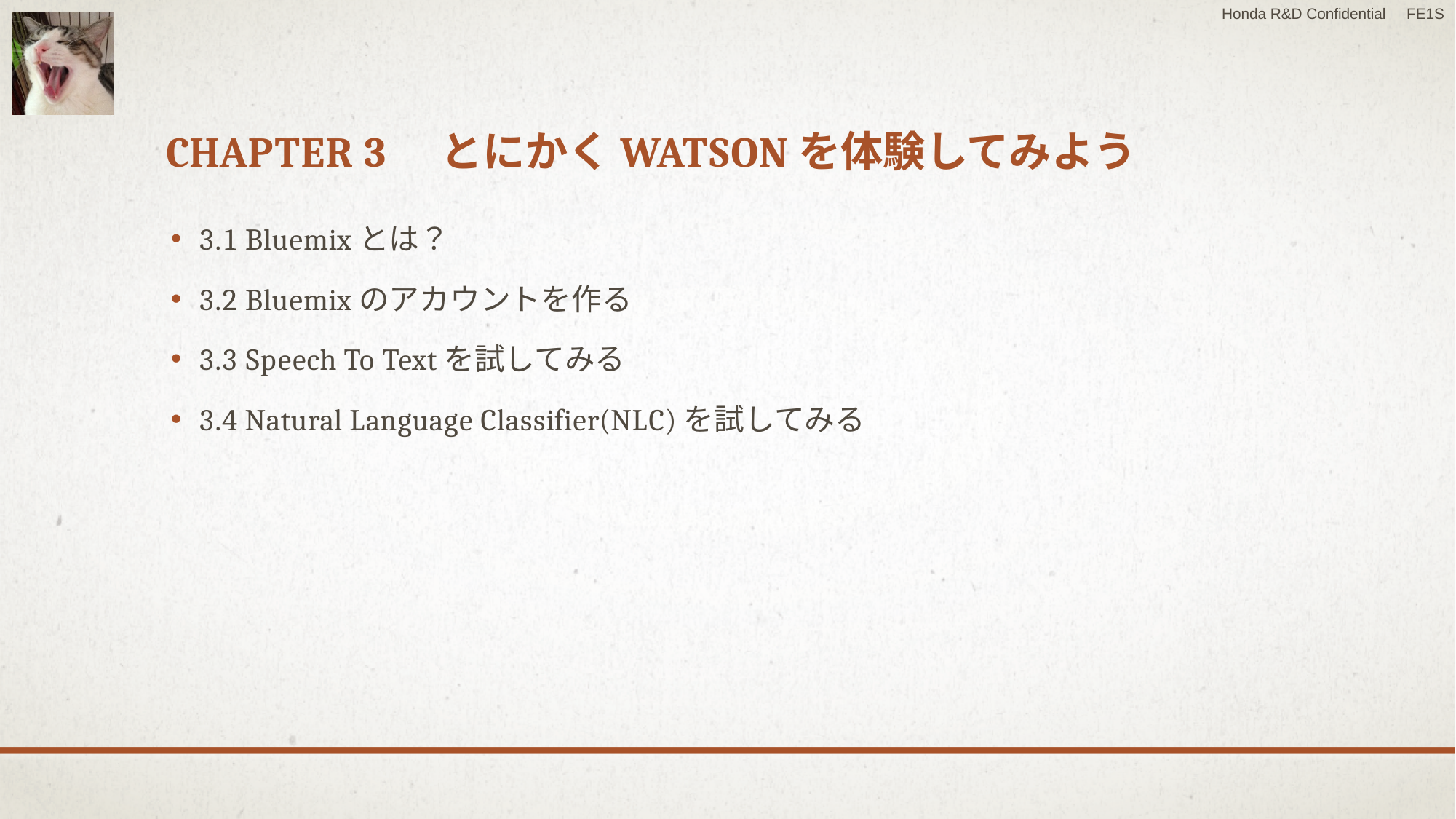

Honda R&D Confidential     FE1S
# Chapter 3　とにかくWatsonを体験してみよう
3.1 Bluemixとは？
3.2 Bluemixのアカウントを作る
3.3 Speech To Textを試してみる
3.4 Natural Language Classifier(NLC)を試してみる